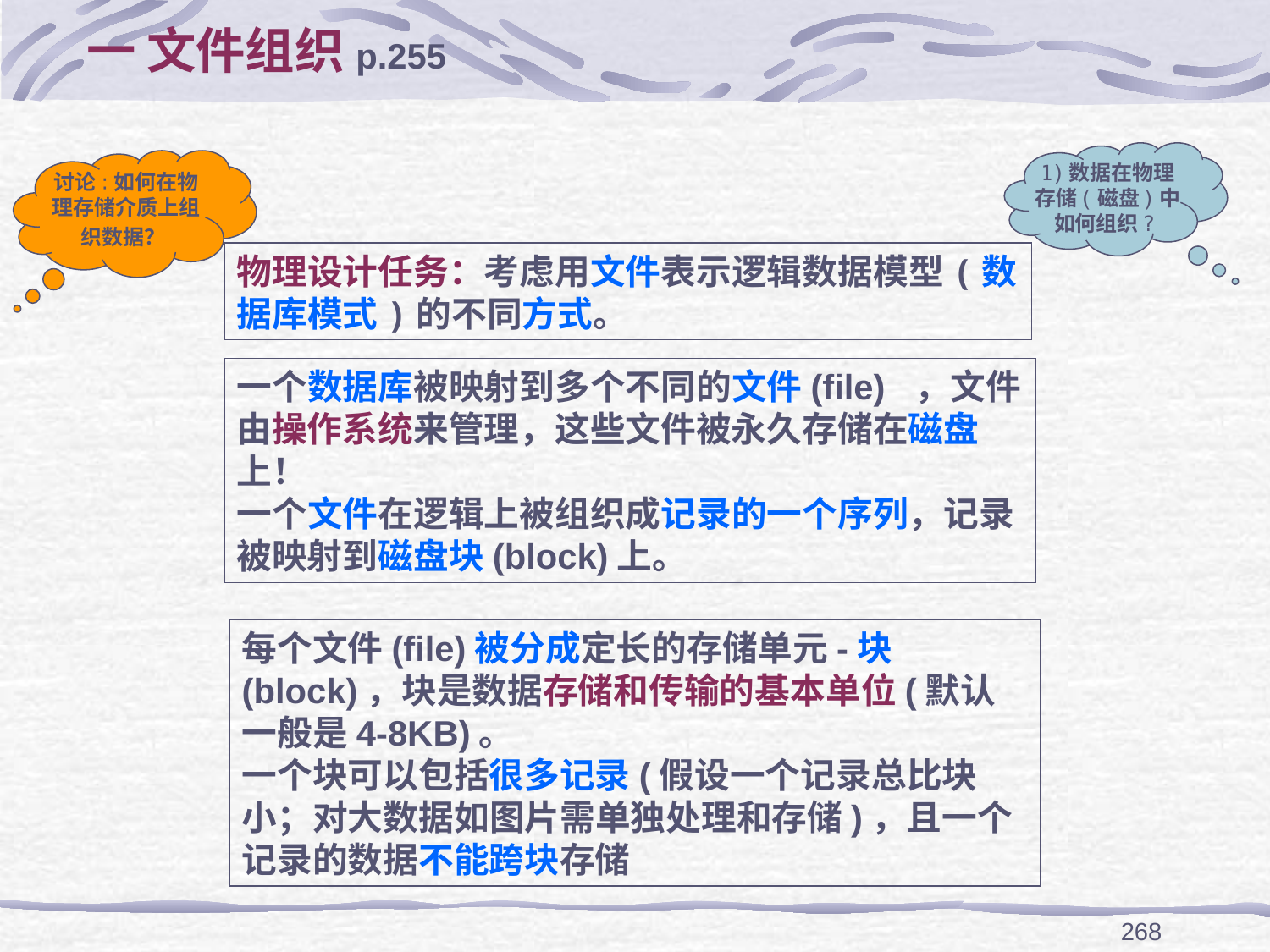

# 一 文件组织p.255
1)数据在物理存储(磁盘)中如何组织?
讨论:如何在物理存储介质上组织数据？
物理设计任务：考虑用文件表示逻辑数据模型(数据库模式)的不同方式。
一个数据库被映射到多个不同的文件(file) ，文件由操作系统来管理，这些文件被永久存储在磁盘上！
一个文件在逻辑上被组织成记录的一个序列，记录被映射到磁盘块(block)上。
每个文件(file)被分成定长的存储单元-块(block)，块是数据存储和传输的基本单位(默认一般是4-8KB)。
一个块可以包括很多记录(假设一个记录总比块小；对大数据如图片需单独处理和存储)，且一个记录的数据不能跨块存储
268